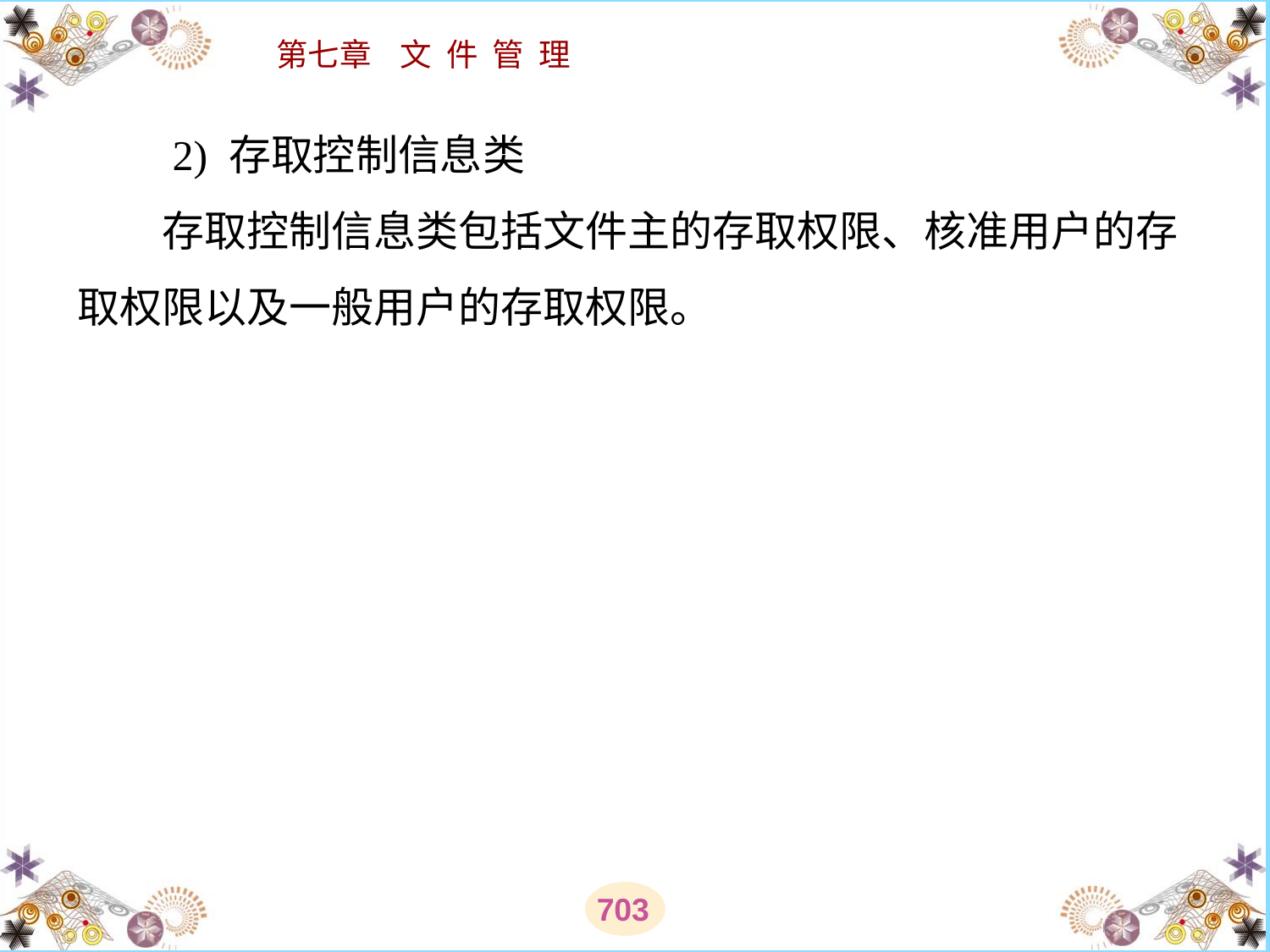

# 2) 存取控制信息类 　　存取控制信息类包括文件主的存取权限、核准用户的存取权限以及一般用户的存取权限。